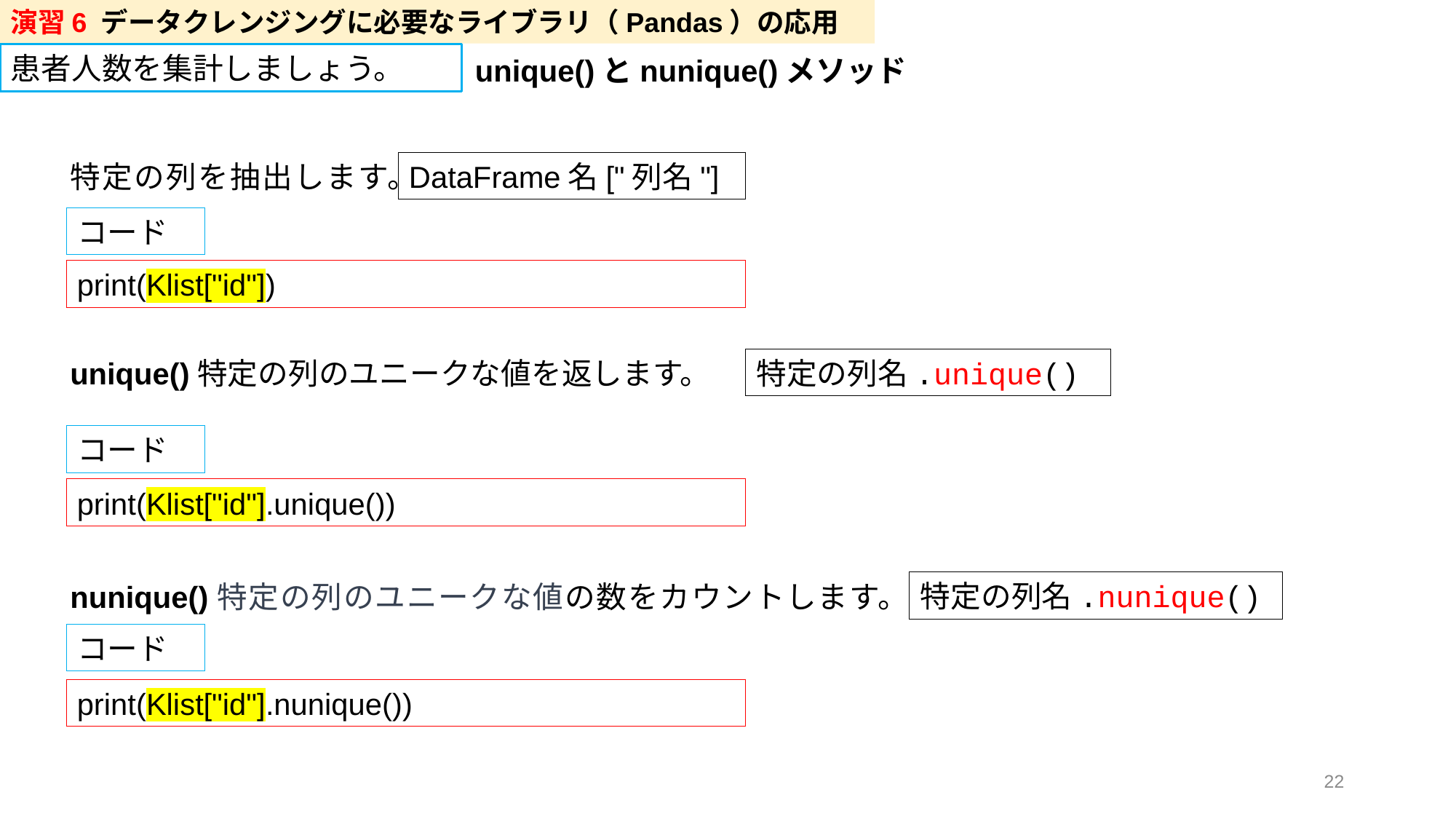

演習6 データクレンジングに必要なライブラリ（Pandas）の応用
患者人数を集計しましょう。
unique()とnunique()メソッド
特定の列を抽出します。
DataFrame名["列名"]
コード
print(Klist["id"])
特定の列名.unique()
unique()特定の列のユニークな値を返します。
コード
print(Klist["id"].unique())
特定の列名.nunique()
nunique()特定の列のユニークな値の数をカウントします。
コード
print(Klist["id"].nunique())
22